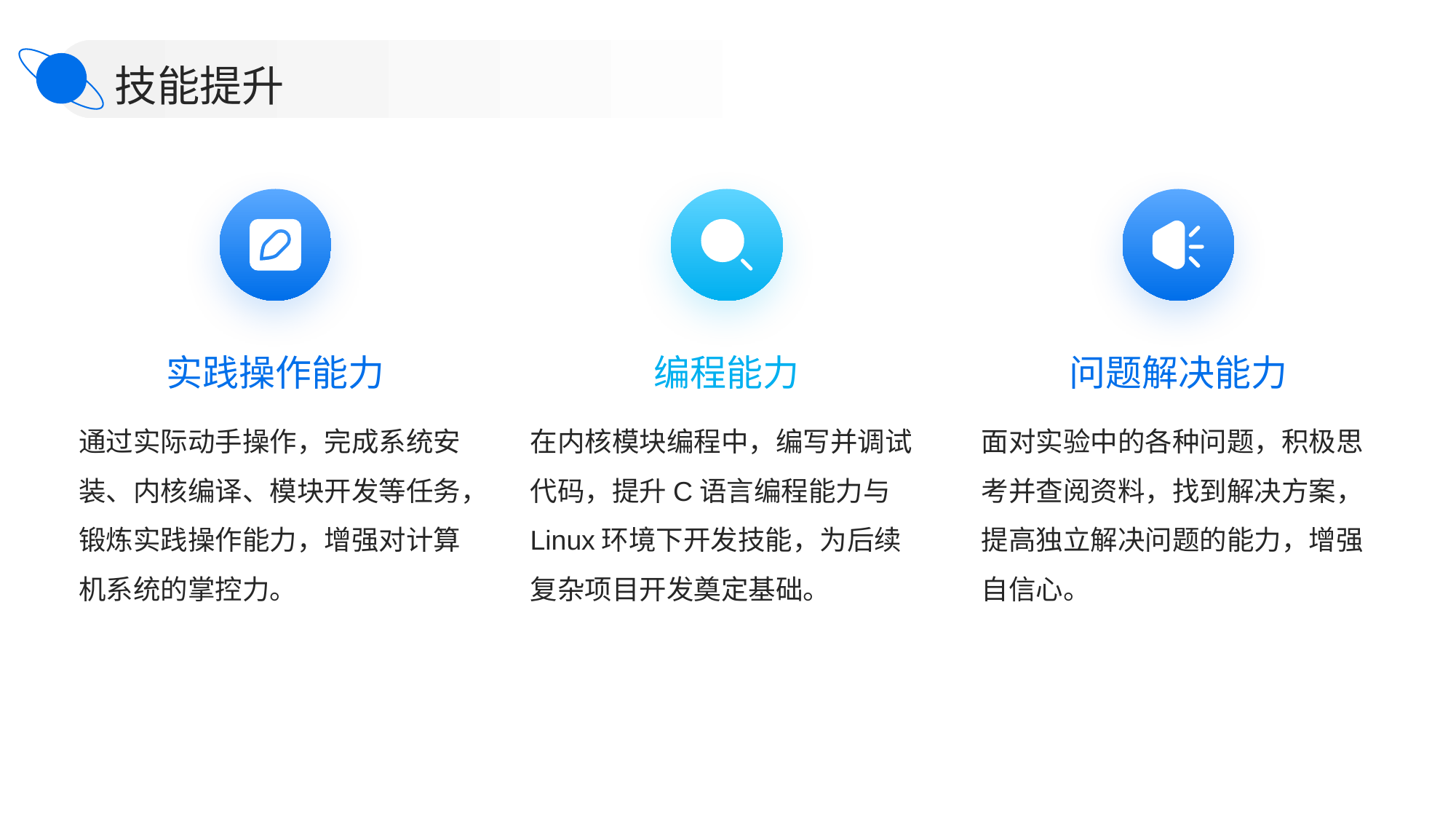

技能提升

实践操作能力
编程能力
问题解决能力
通过实际动手操作，完成系统安装、内核编译、模块开发等任务，锻炼实践操作能力，增强对计算机系统的掌控力。
在内核模块编程中，编写并调试代码，提升C语言编程能力与Linux环境下开发技能，为后续复杂项目开发奠定基础。
面对实验中的各种问题，积极思考并查阅资料，找到解决方案，提高独立解决问题的能力，增强自信心。